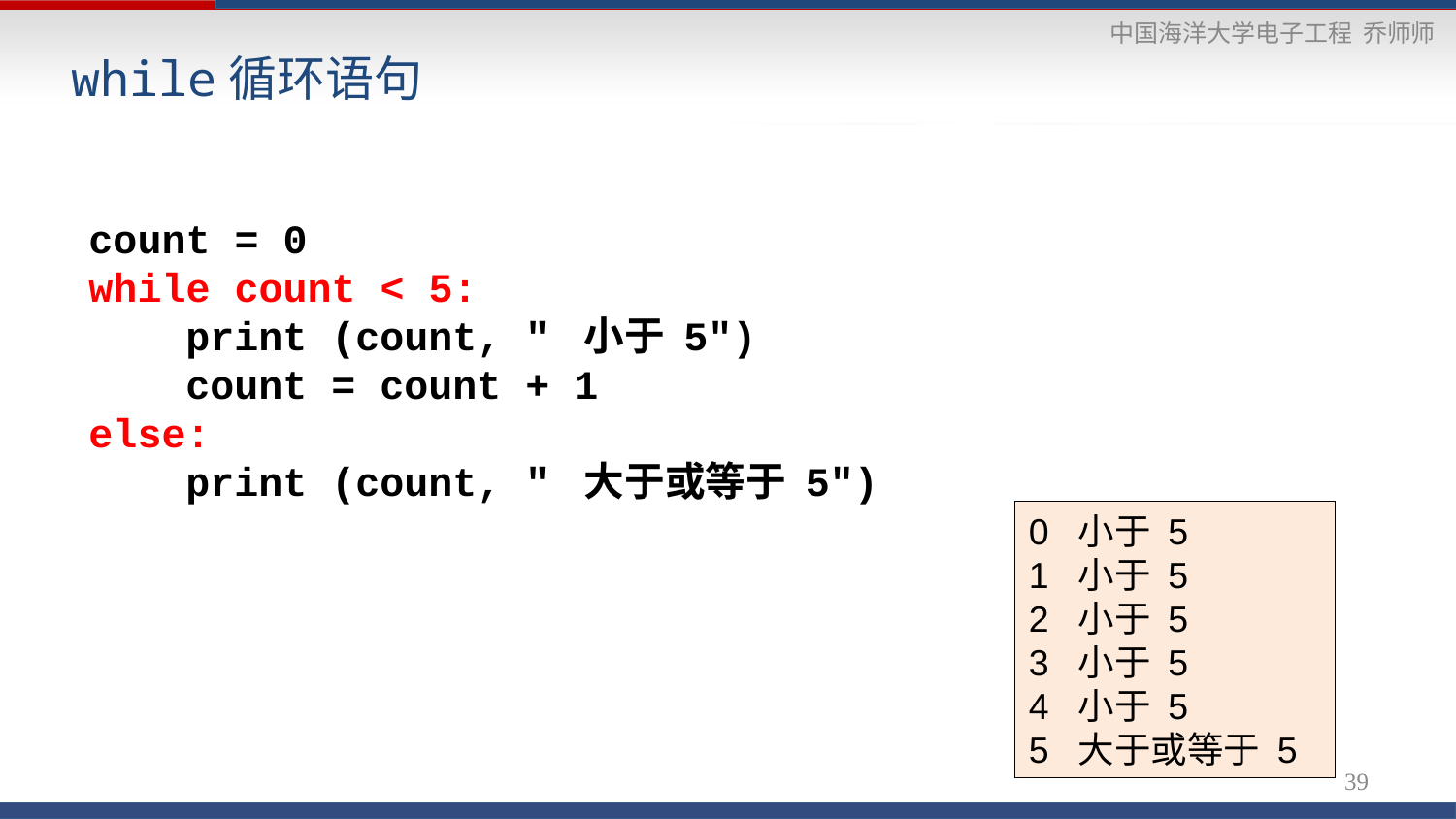

# while循环语句

count = 0
while count < 5:
    print (count, " 小于 5")
    count = count + 1
else:
    print (count, " 大于或等于 5")
0  小于 5
1  小于 5
2  小于 5
3  小于 5
4  小于 5
5  大于或等于 5
39